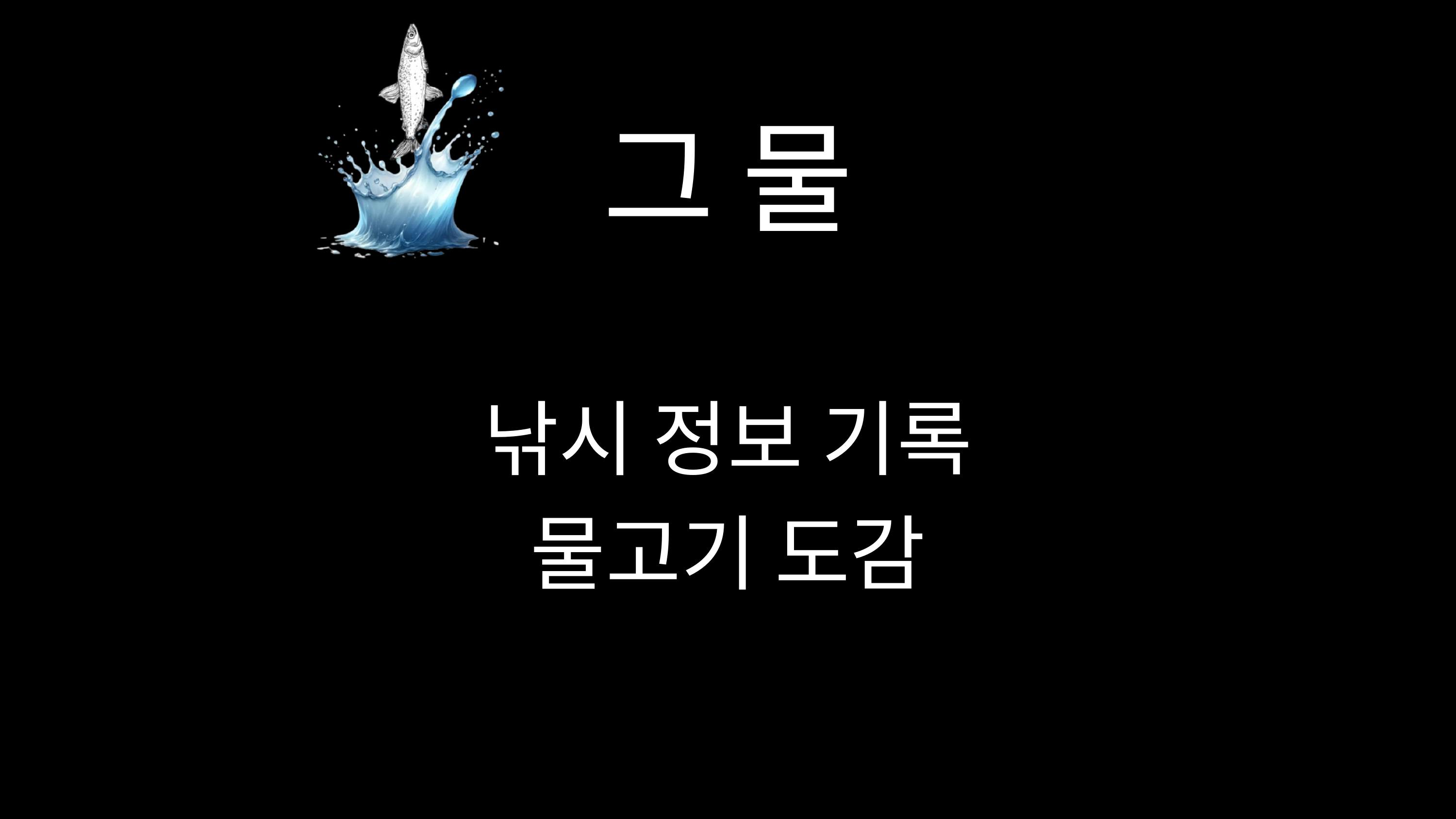

그 물
낚시 정보 기록
물고기 도감